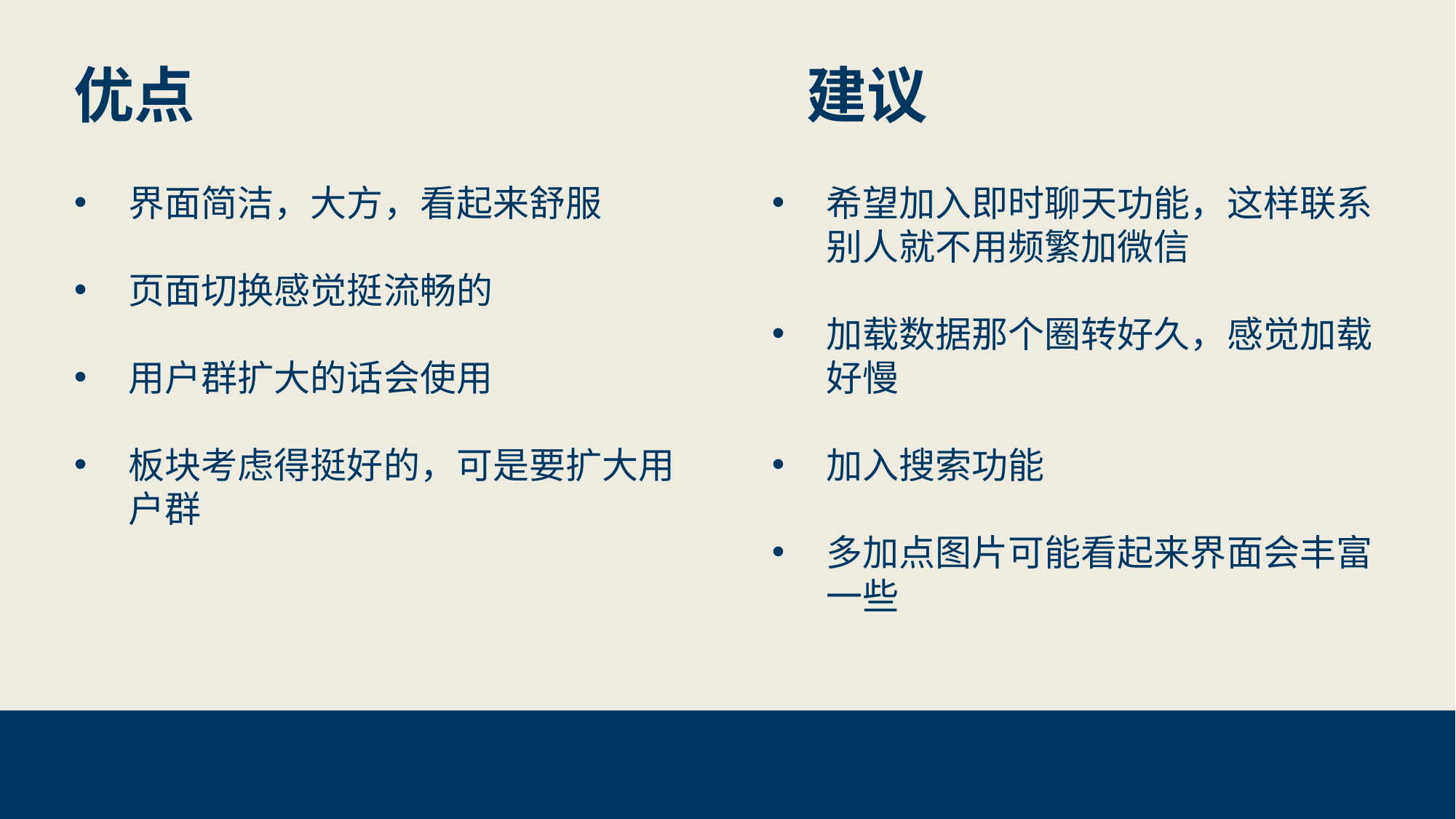

优点
建议
界面简洁，大方，看起来舒服

页面切换感觉挺流畅的

用户群扩大的话会使用

板块考虑得挺好的，可是要扩大用户群

希望加入即时聊天功能，这样联系别人就不用频繁加微信

加载数据那个圈转好久，感觉加载好慢

加入搜索功能

多加点图片可能看起来界面会丰富一些

11